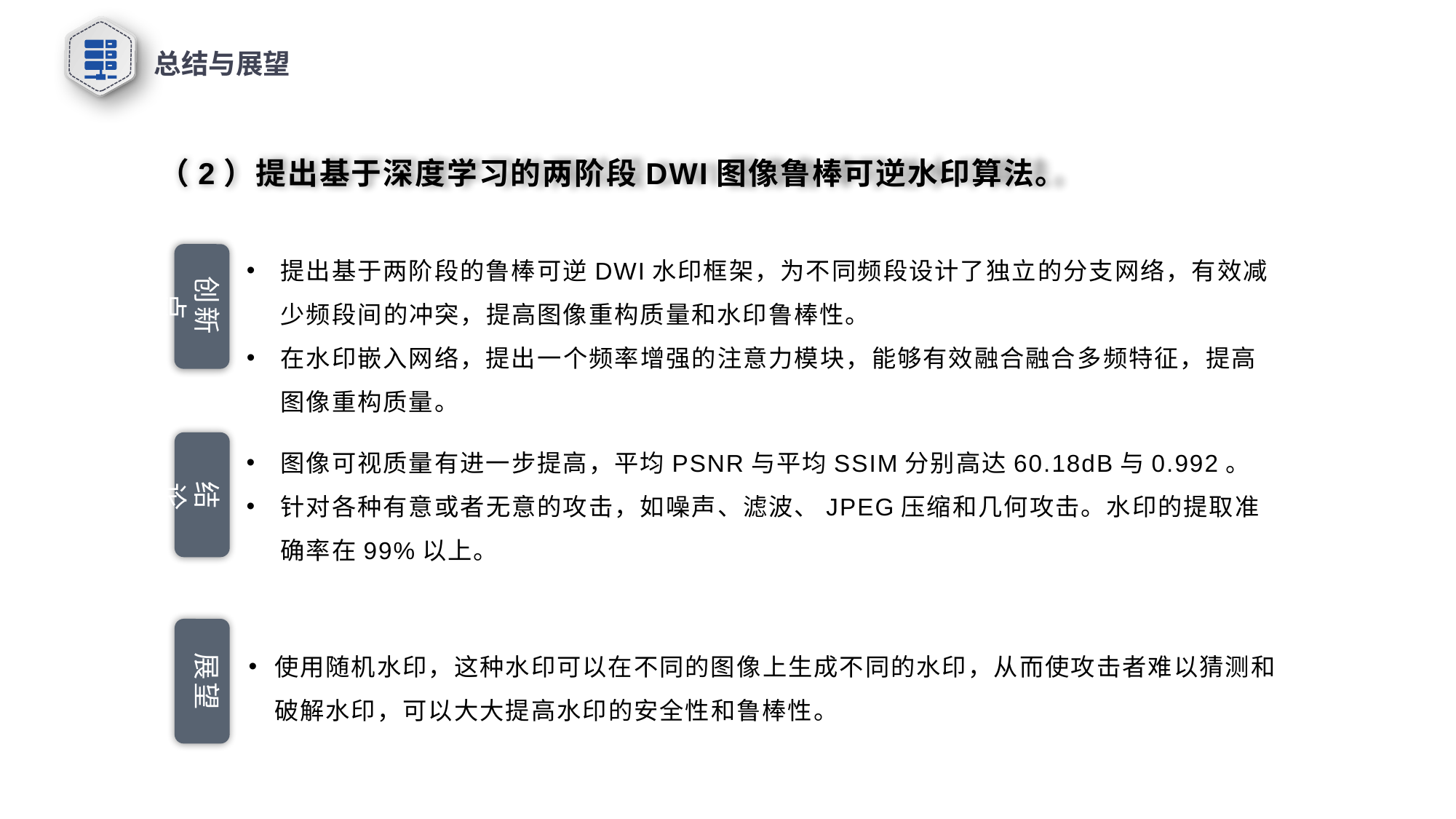

总结与展望

 （2）提出基于深度学习的两阶段DWI图像鲁棒可逆水印算法。
提出基于两阶段的鲁棒可逆DWI水印框架，为不同频段设计了独立的分支网络，有效减少频段间的冲突，提高图像重构质量和水印鲁棒性。
在水印嵌入网络，提出一个频率增强的注意力模块，能够有效融合融合多频特征，提高图像重构质量。

创新点
图像可视质量有进一步提高，平均PSNR与平均SSIM分别高达60.18dB与0.992。
针对各种有意或者无意的攻击，如噪声、滤波、JPEG压缩和几何攻击。水印的提取准确率在99%以上。

结论

使用随机水印，这种水印可以在不同的图像上生成不同的水印，从而使攻击者难以猜测和破解水印，可以大大提高水印的安全性和鲁棒性。
展望